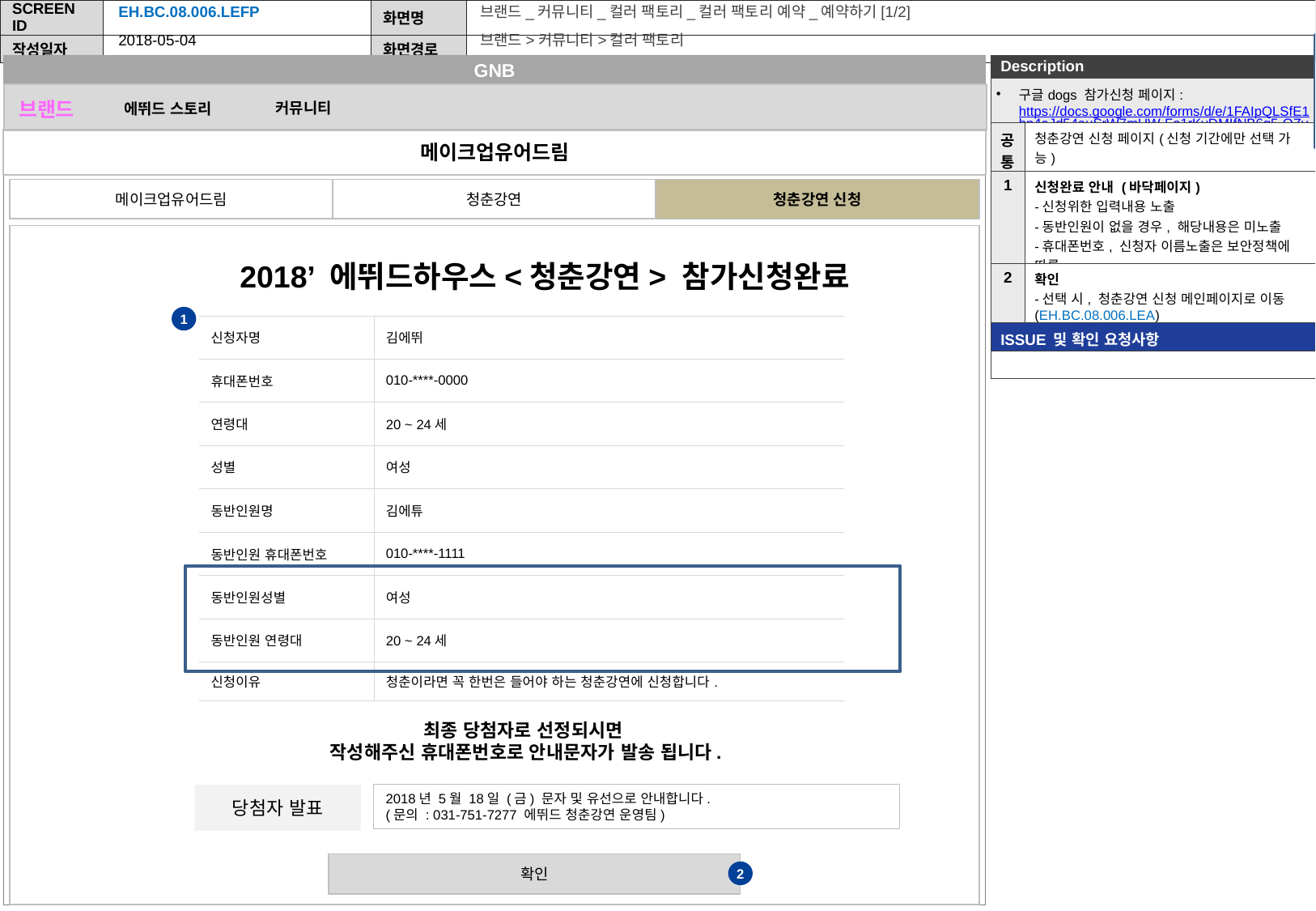

EH.BC.08.006.LEFP

브랜드_커뮤니티_컬러 팩토리_컬러 팩토리 예약_예약하기[1/2]
2018-05-04
브랜드>커뮤니티>컬러 팩토리
5/4
동반인원 內 성별/연령대 추가
GNB
| Description |  |
| --- | --- |
| 구글dogs 참가신청 페이지: https://docs.google.com/forms/d/e/1FAIpQLSfE1bp4aJd54auSrW7mUW-Fo1rKyDMIfNB6g5-OZv4MY54vIQ/viewform |  |
| 공통 | 청춘강연 신청 페이지(신청 기간에만 선택 가능) |
| 1 | 신청완료 안내 (바닥페이지) -신청위한 입력내용 노출 -동반인원이 없을 경우, 해당내용은 미노출 -휴대폰번호, 신청자 이름노출은 보안정책에 따름 |
| 2 | 확인 -선택 시, 청춘강연 신청 메인페이지로 이동 (EH.BC.08.006.LEA) |
| ISSUE 및 확인 요청사항 |  |
|  |  |

브랜드
커뮤니티
에뛰드 스토리
메이크업유어드림
메이크업유어드림
청춘강연
청춘강연 신청

2018’ 에뛰드하우스<청춘강연> 참가신청완료
1
| 신청자명 | 김에뛰 |
| --- | --- |
| 휴대폰번호 | 010-\*\*\*\*-0000 |
| 연령대 | 20 ~ 24세 |
| 성별 | 여성 |
| 동반인원명 | 김에튜 |
| 동반인원 휴대폰번호 | 010-\*\*\*\*-1111 |
| 동반인원성별 | 여성 |
| 동반인원 연령대 | 20 ~ 24세 |
| 신청이유 | 청춘이라면 꼭 한번은 들어야 하는 청춘강연에 신청합니다. |

최종 당첨자로 선정되시면
작성해주신 휴대폰번호로 안내문자가 발송 됩니다.
2018년 5월 18일 (금) 문자 및 유선으로 안내합니다.
(문의 : 031-751-7277 에뛰드 청춘강연 운영팀)
당첨자 발표
확인
2